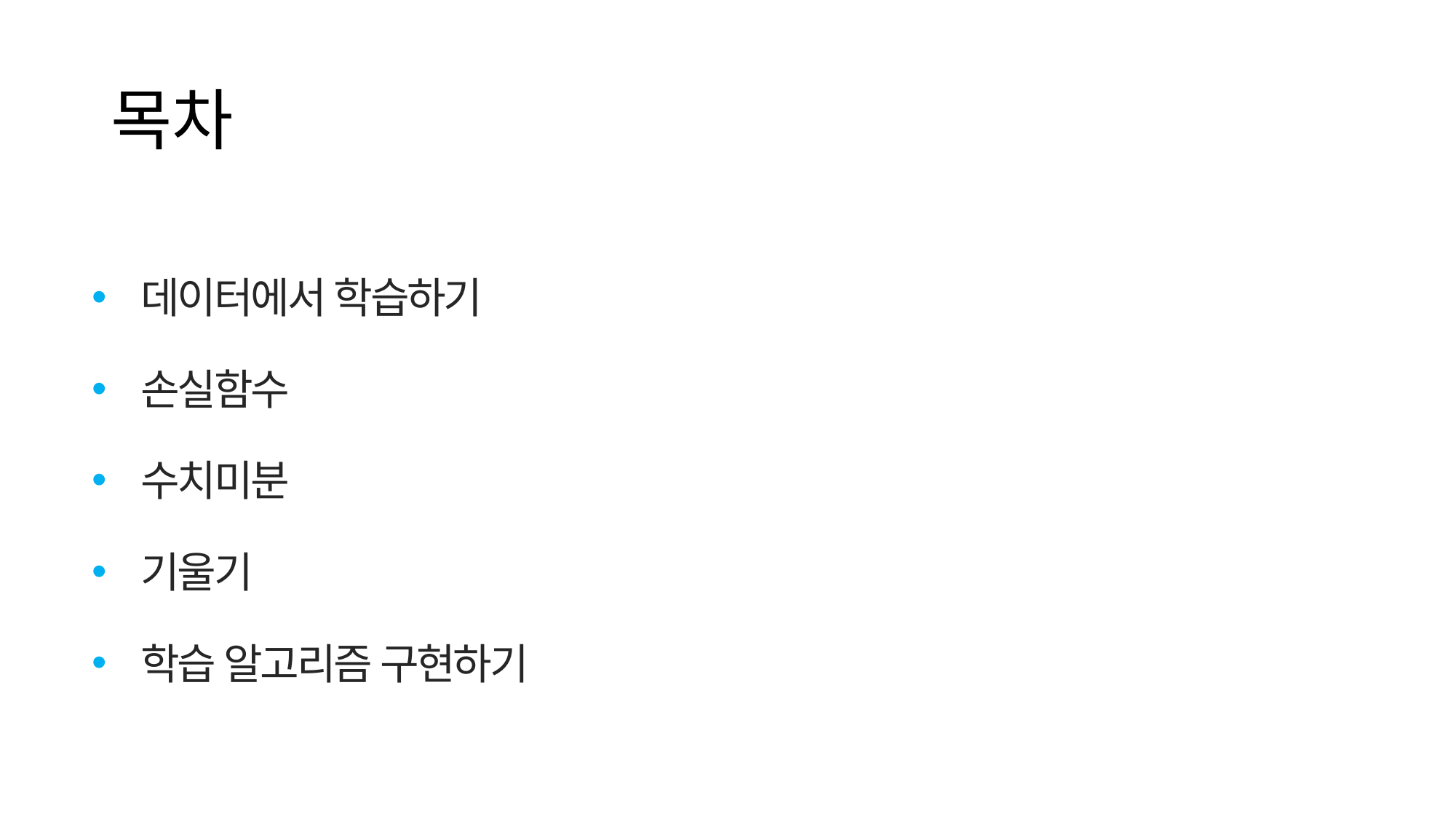

# 목차
 데이터에서 학습하기
 손실함수
 수치미분
 기울기
 학습 알고리즘 구현하기